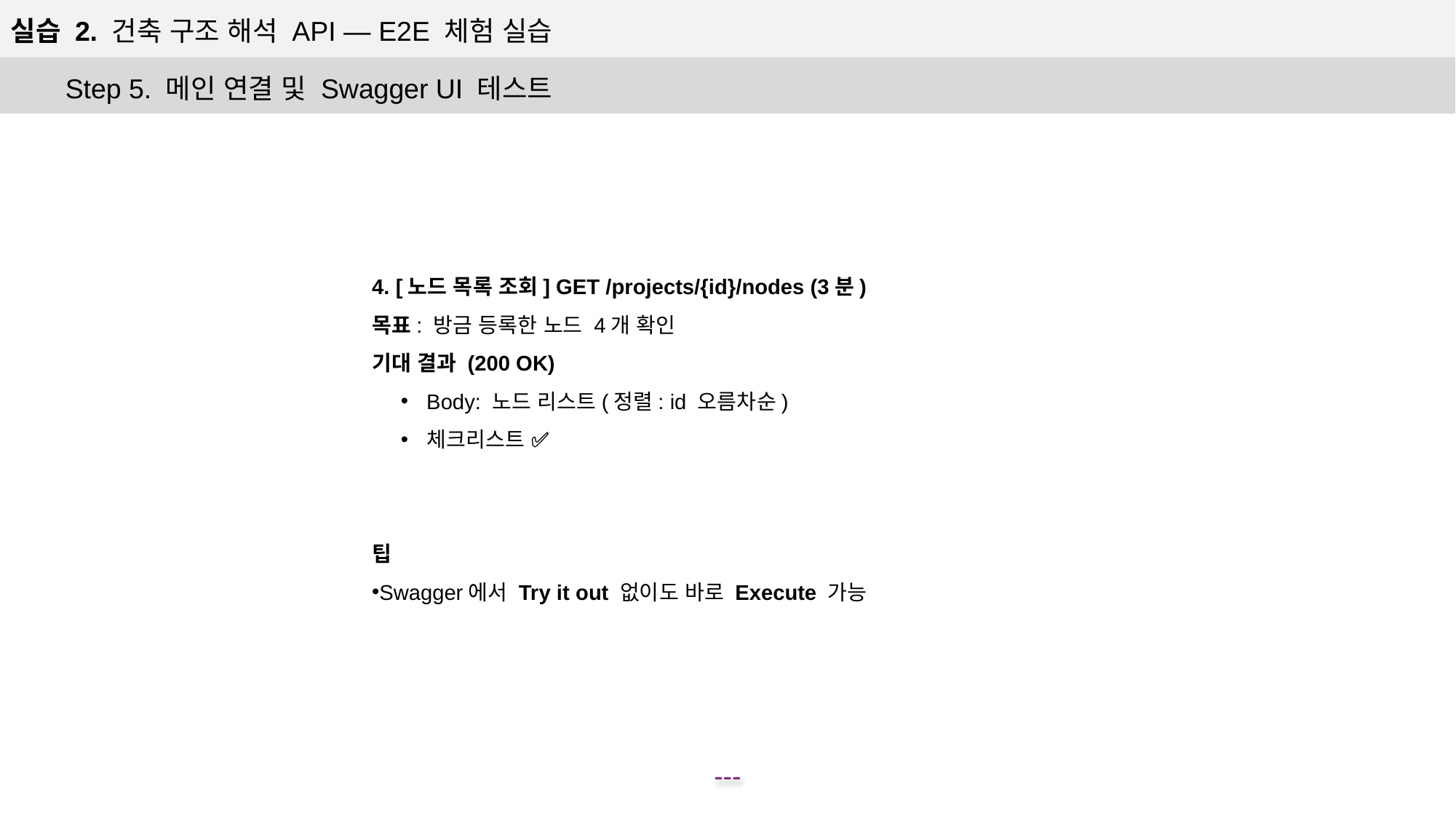

실습 2. 건축 구조 해석 API — E2E 체험 실습
Step 5. 메인 연결 및 Swagger UI 테스트
4. [노드 목록 조회] GET /projects/{id}/nodes (3분)
목표: 방금 등록한 노드 4개 확인
기대 결과 (200 OK)
Body: 노드 리스트(정렬: id 오름차순)
체크리스트 ✅

팁
Swagger에서 Try it out 없이도 바로 Execute 가능
---